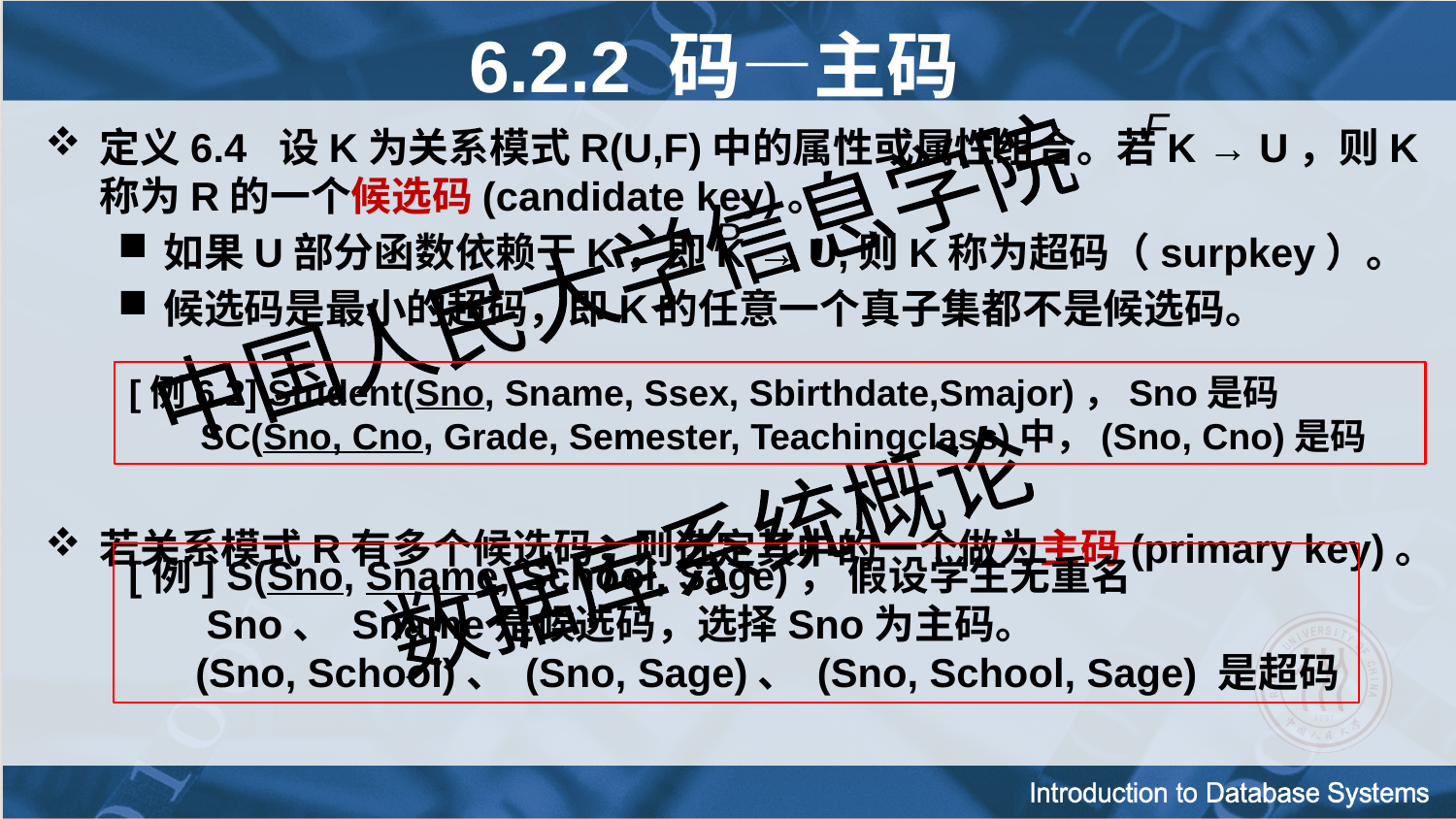

# 6.2.2 码—主码
F
定义6.4  设K为关系模式R(U,F)中的属性或属性组合。若K → U，则K称为R的一个候选码(candidate key)。
如果U部分函数依赖于K，即K → U,则K称为超码（surpkey）。
候选码是最小的超码，即K的任意一个真子集都不是候选码。

若关系模式R有多个候选码，则选定其中的一个做为主码(primary key)。

P
[例6.2] Student(Sno, Sname, Ssex, Sbirthdate,Smajor)，Sno是码
       SC(Sno, Cno, Grade, Semester, Teachingclass)中，(Sno, Cno)是码
[例] S(Sno, Sname, School, Sage)， 假设学生无重名
       Sno、 Sname是候选码，选择Sno为主码。
      (Sno, School)、 (Sno, Sage)、 (Sno, School, Sage) 是超码